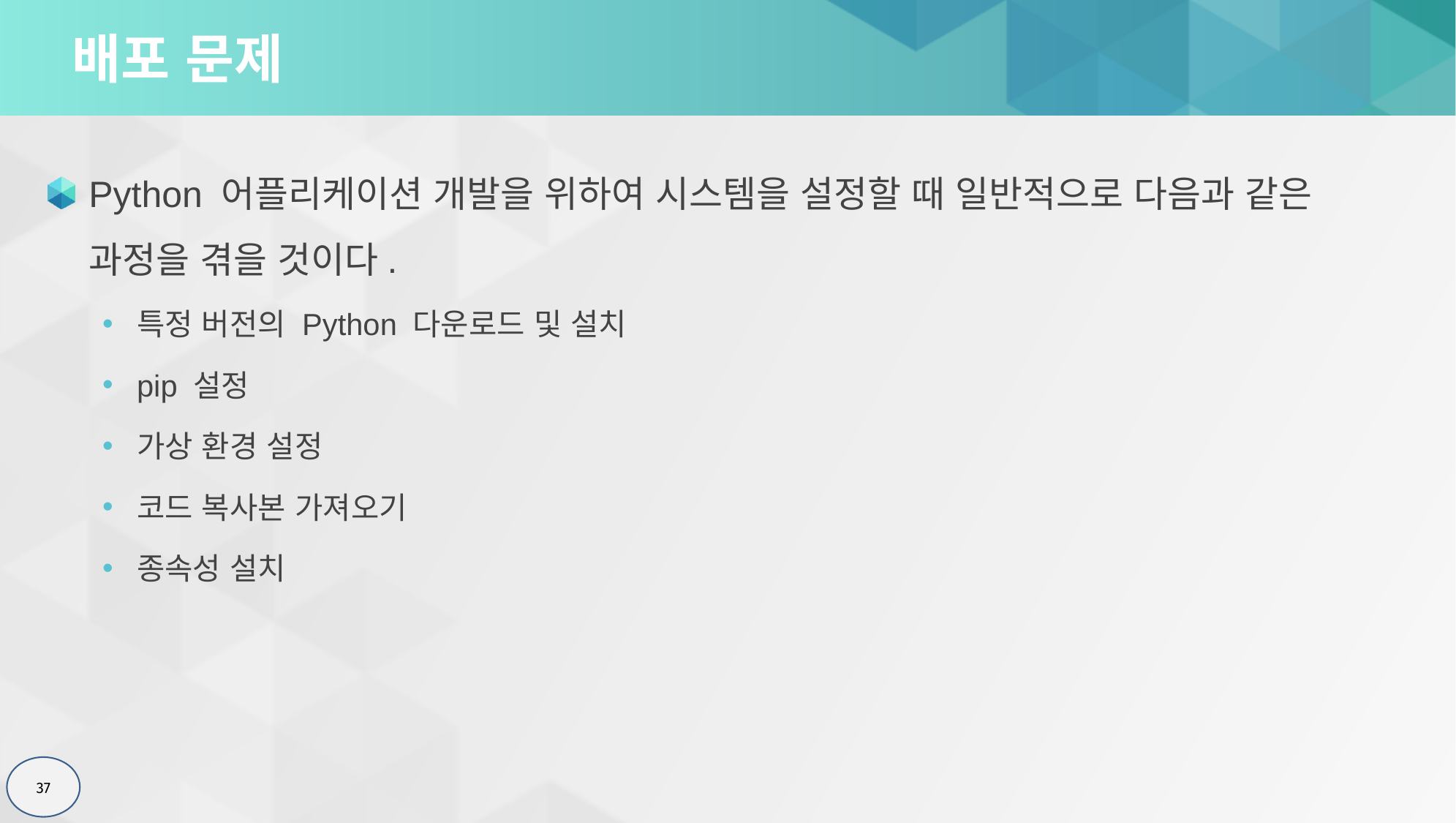

# 배포 문제
Python 어플리케이션 개발을 위하여 시스템을 설정할 때 일반적으로 다음과 같은 과정을 겪을 것이다.
특정 버전의 Python 다운로드 및 설치
pip 설정
가상 환경 설정
코드 복사본 가져오기
종속성 설치